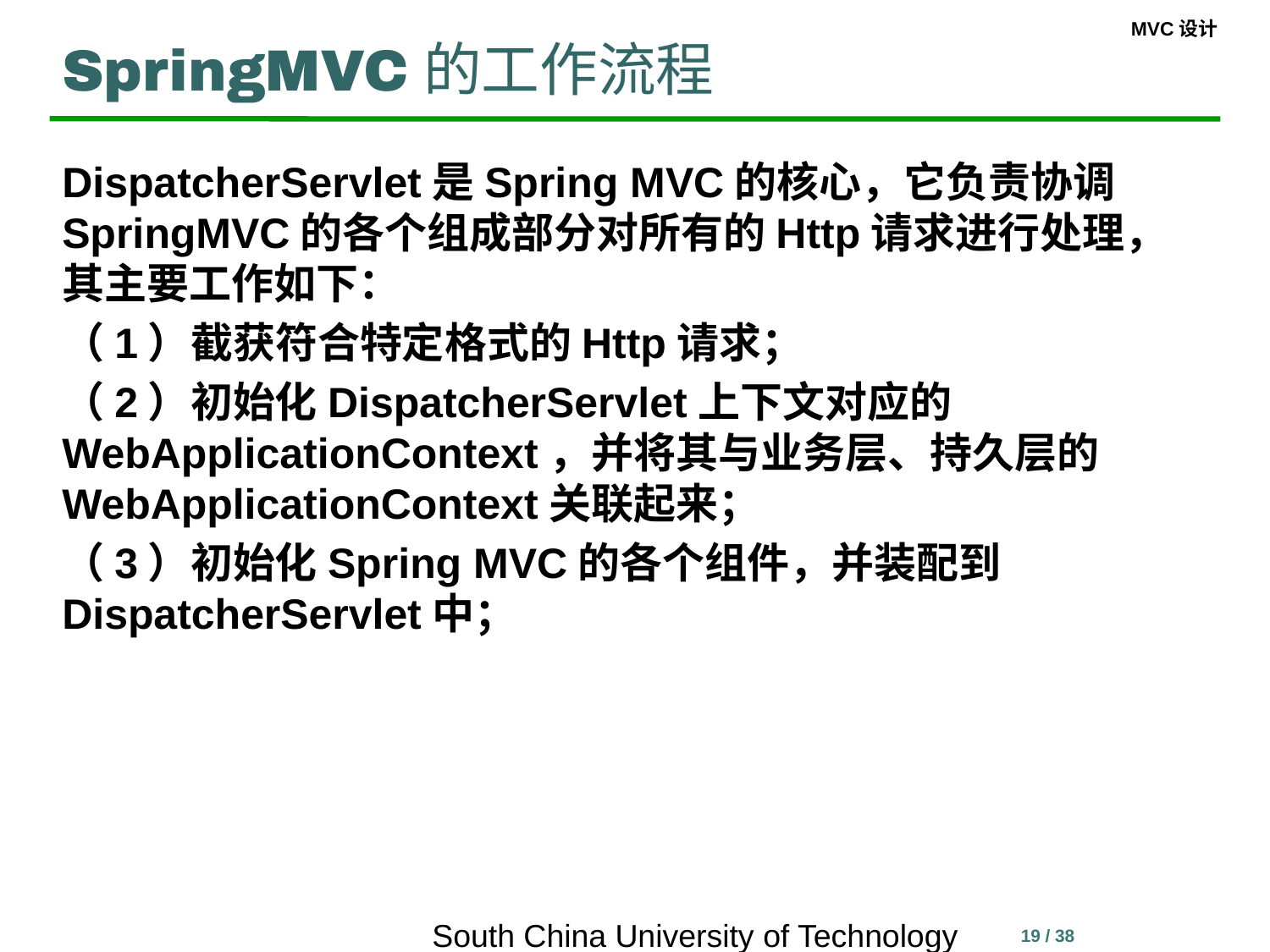

# SpringMVC的工作流程
DispatcherServlet是Spring MVC的核心，它负责协调SpringMVC的各个组成部分对所有的Http请求进行处理，其主要工作如下：
（1）截获符合特定格式的Http请求；
（2）初始化DispatcherServlet上下文对应的WebApplicationContext，并将其与业务层、持久层的WebApplicationContext关联起来；
（3）初始化Spring MVC的各个组件，并装配到DispatcherServlet中；